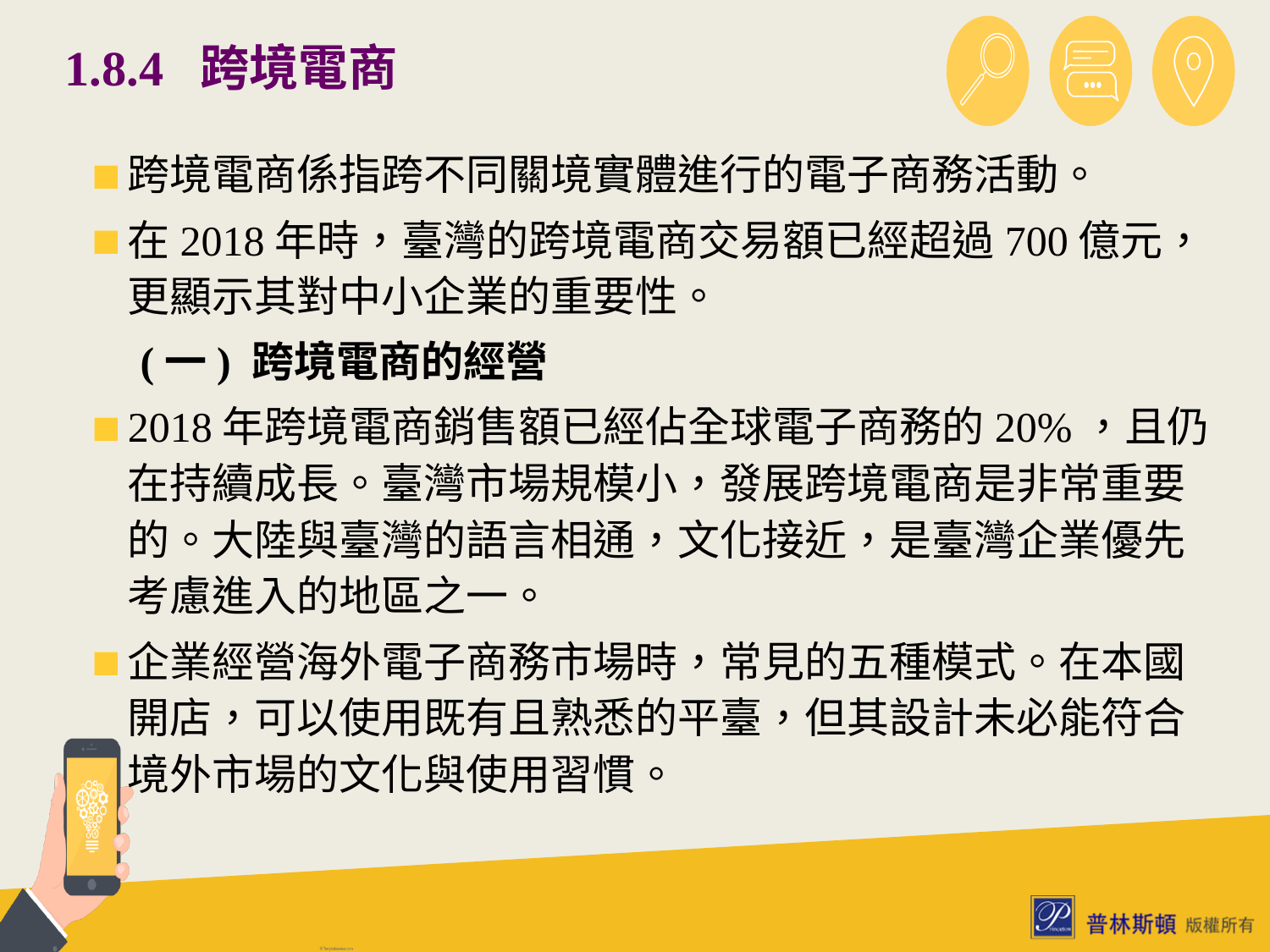

# 1.8.4  跨境電商
跨境電商係指跨不同關境實體進行的電子商務活動。
在2018年時，臺灣的跨境電商交易額已經超過700億元，更顯示其對中小企業的重要性。
　(一) 跨境電商的經營
2018年跨境電商銷售額已經佔全球電子商務的20%，且仍在持續成長。臺灣市場規模小，發展跨境電商是非常重要的。大陸與臺灣的語言相通，文化接近，是臺灣企業優先考慮進入的地區之一。
企業經營海外電子商務市場時，常見的五種模式。在本國開店，可以使用既有且熟悉的平臺，但其設計未必能符合境外市場的文化與使用習慣。